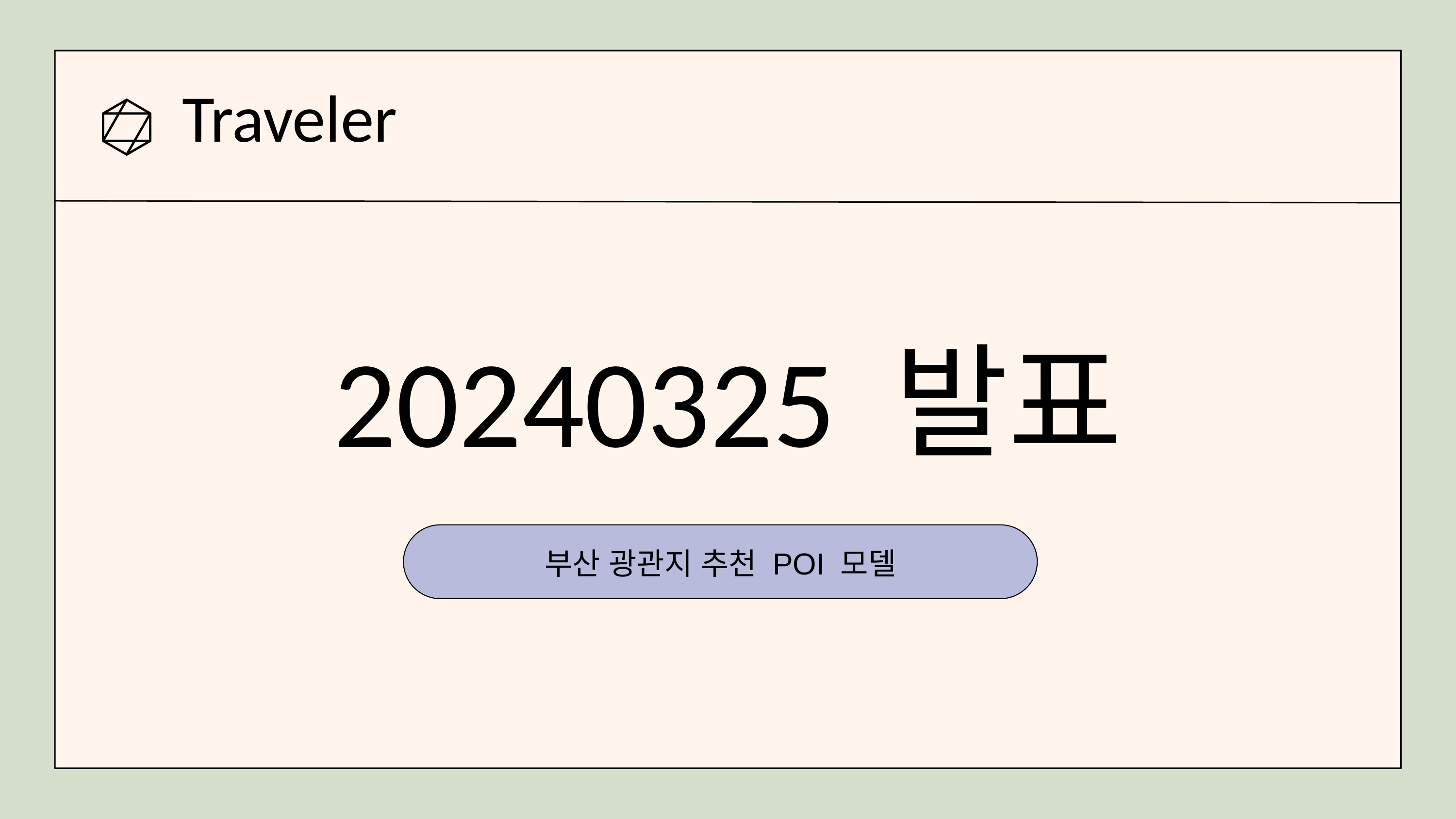

Traveler

20240325 발표

부산 광관지 추천 POI 모델